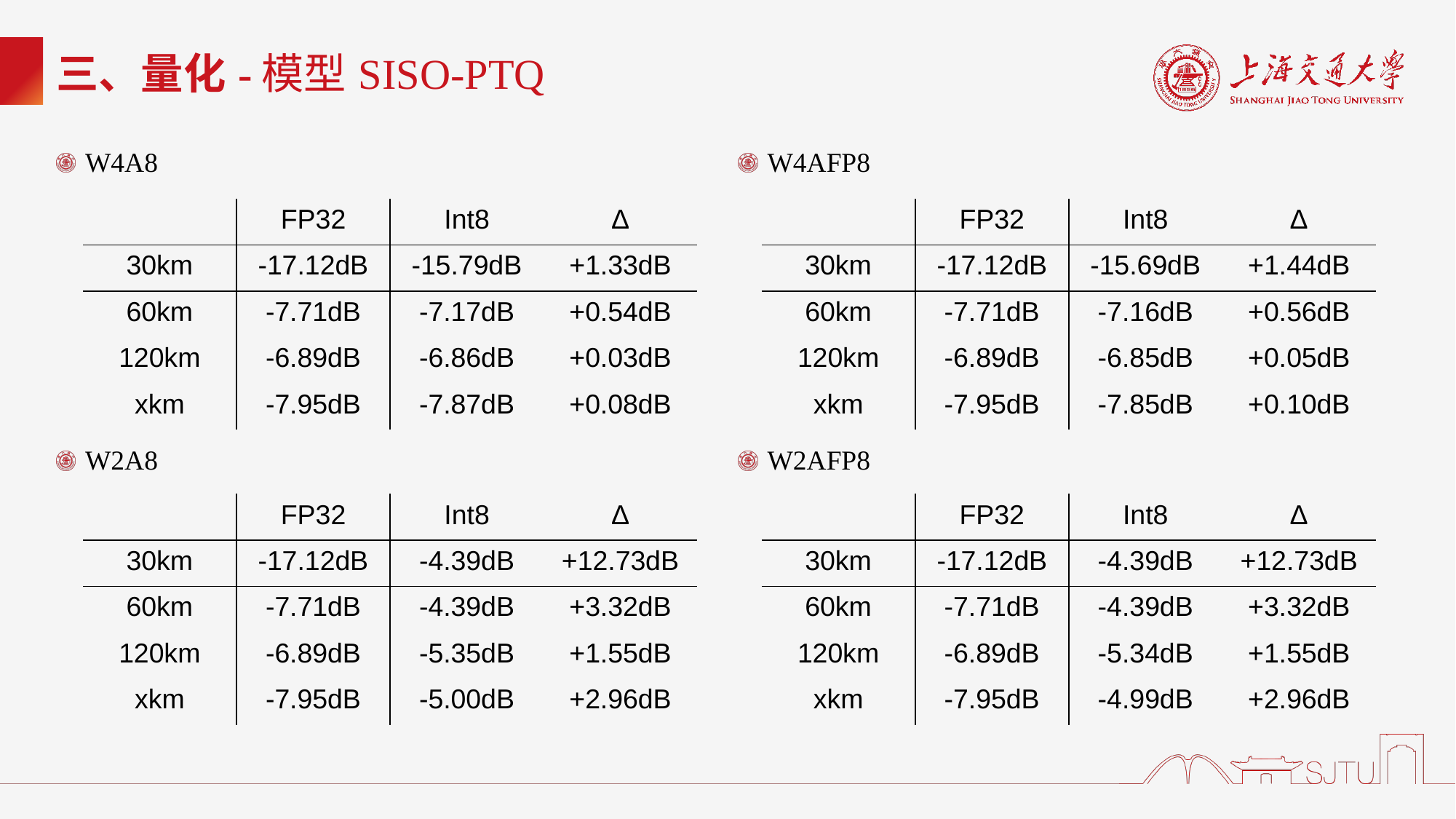

# 三、量化-模型SISO-PTQ
W4A8
W4AFP8
|  | FP32 | Int8 | Δ |
| --- | --- | --- | --- |
| 30km | -17.12dB | -15.79dB | +1.33dB |
| 60km | -7.71dB | -7.17dB | +0.54dB |
| 120km | -6.89dB | -6.86dB | +0.03dB |
| xkm | -7.95dB | -7.87dB | +0.08dB |
|  | FP32 | Int8 | Δ |
| --- | --- | --- | --- |
| 30km | -17.12dB | -15.69dB | +1.44dB |
| 60km | -7.71dB | -7.16dB | +0.56dB |
| 120km | -6.89dB | -6.85dB | +0.05dB |
| xkm | -7.95dB | -7.85dB | +0.10dB |
W2AFP8
W2A8
|  | FP32 | Int8 | Δ |
| --- | --- | --- | --- |
| 30km | -17.12dB | -4.39dB | +12.73dB |
| 60km | -7.71dB | -4.39dB | +3.32dB |
| 120km | -6.89dB | -5.35dB | +1.55dB |
| xkm | -7.95dB | -5.00dB | +2.96dB |
|  | FP32 | Int8 | Δ |
| --- | --- | --- | --- |
| 30km | -17.12dB | -4.39dB | +12.73dB |
| 60km | -7.71dB | -4.39dB | +3.32dB |
| 120km | -6.89dB | -5.34dB | +1.55dB |
| xkm | -7.95dB | -4.99dB | +2.96dB |